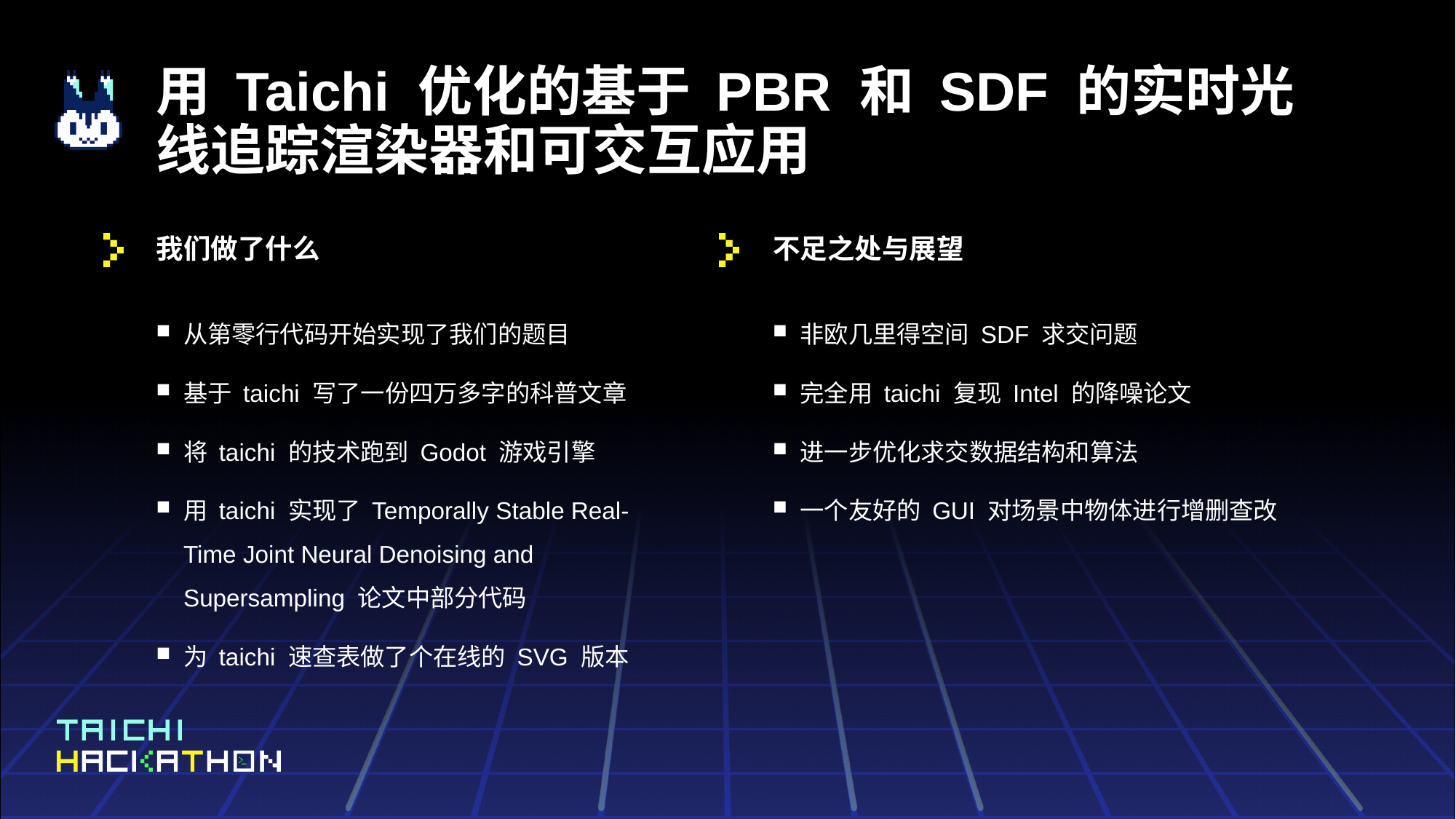

# 用 Taichi 优化的基于 PBR 和 SDF 的实时光线追踪渲染器和可交互应用
我们做了什么
不足之处与展望
从第零行代码开始实现了我们的题目
基于 taichi 写了一份四万多字的科普文章
将 taichi 的技术跑到 Godot 游戏引擎
用 taichi 实现了 Temporally Stable Real-Time Joint Neural Denoising and Supersampling 论文中部分代码
为 taichi 速查表做了个在线的 SVG 版本
非欧几里得空间 SDF 求交问题
完全用 taichi 复现 Intel 的降噪论文
进一步优化求交数据结构和算法
一个友好的 GUI 对场景中物体进行增删查改